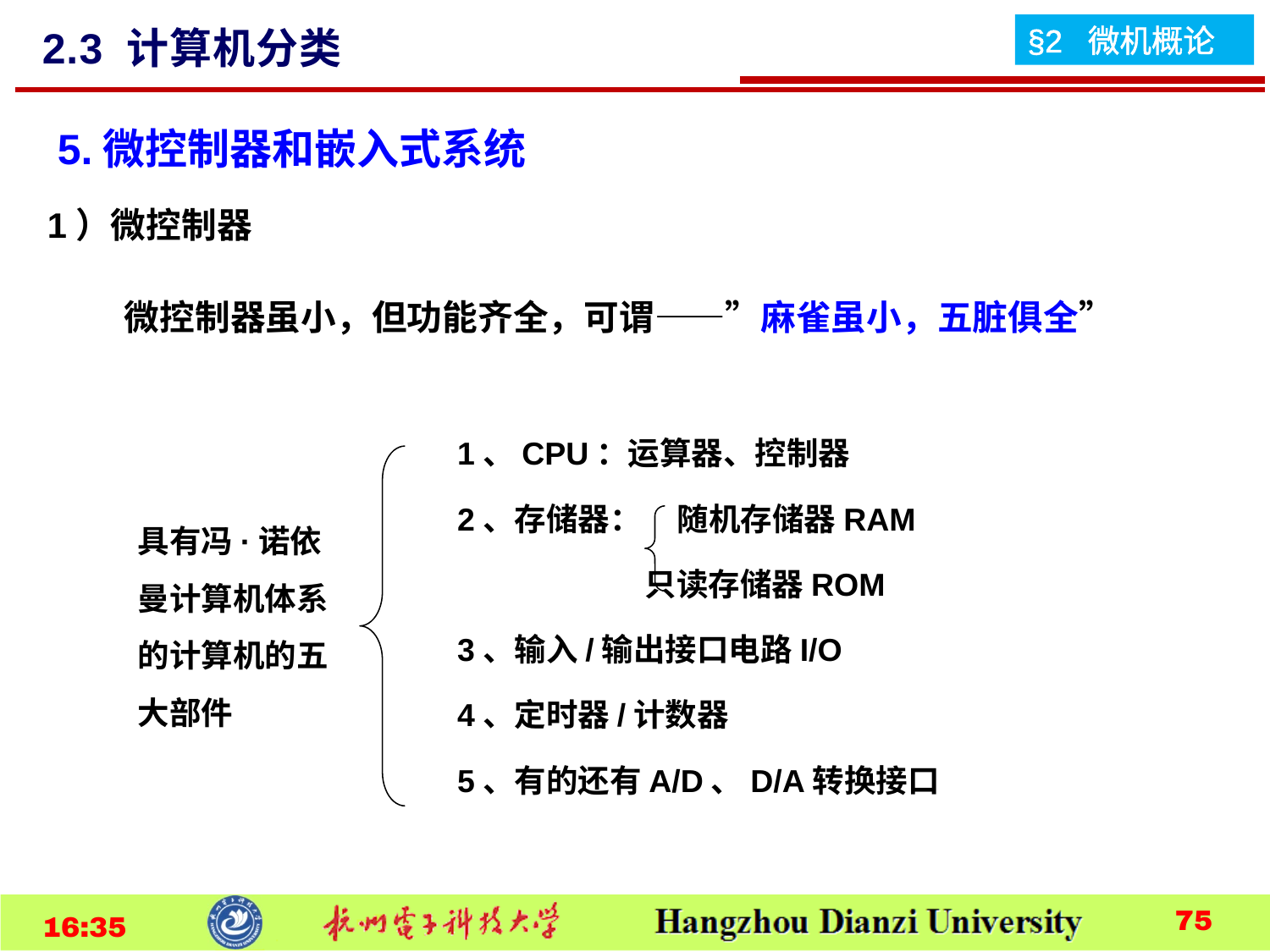

2.3 计算机分类
5.微控制器和嵌入式系统
1）微控制器
微控制器虽小，但功能齐全，可谓——”麻雀虽小，五脏俱全”
1、CPU：运算器、控制器
2、存储器：     随机存储器RAM
                         只读存储器ROM
3、输入/输出接口电路I/O
4、定时器/计数器
5、有的还有A/D、D/A转换接口

具有冯·诺依曼计算机体系的计算机的五大部件